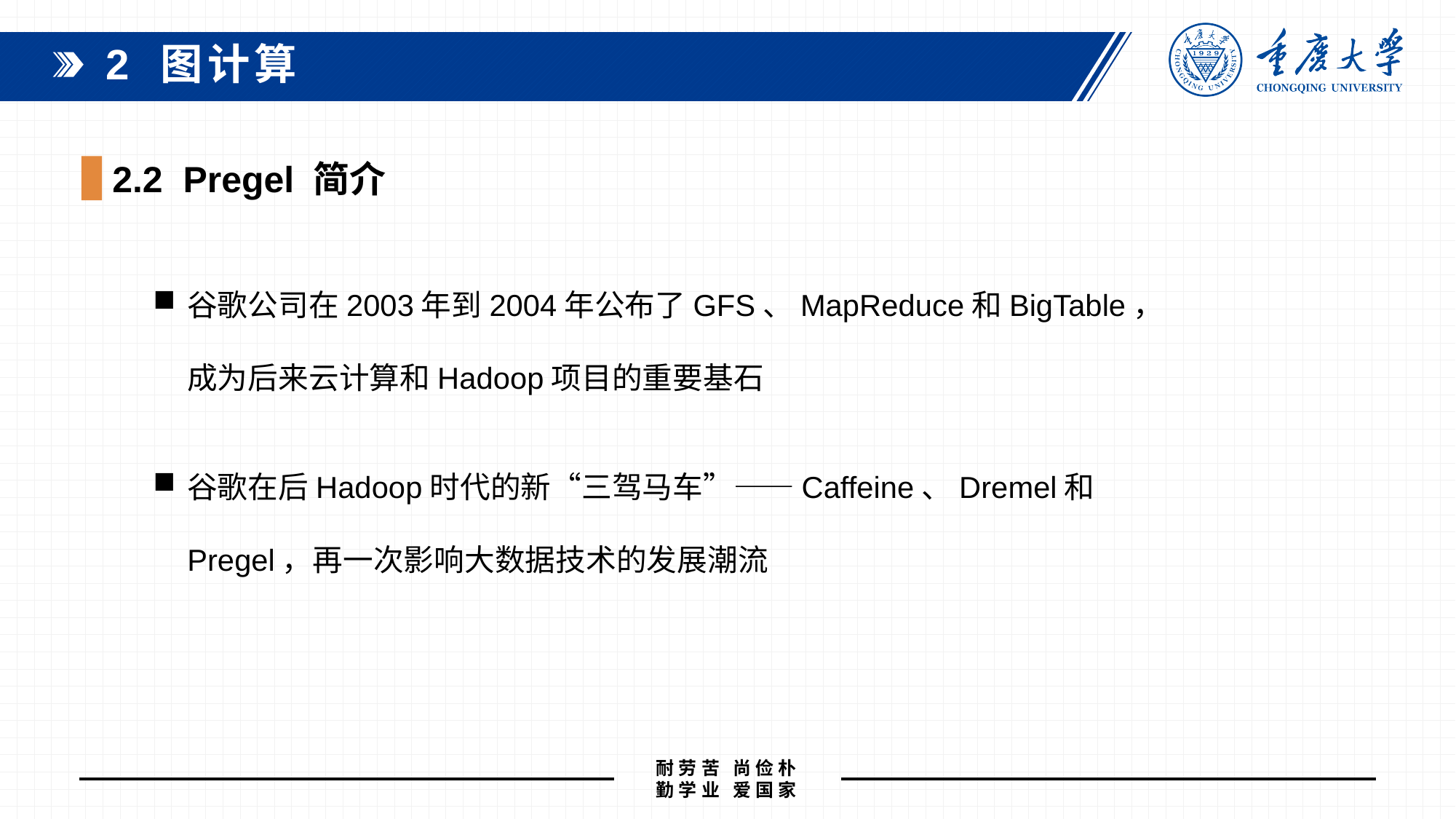

2 图计算

2.2  Pregel 简介
谷歌公司在2003年到2004年公布了GFS、MapReduce和BigTable，成为后来云计算和Hadoop项目的重要基石

谷歌在后Hadoop时代的新“三驾马车”——Caffeine、Dremel和Pregel，再一次影响大数据技术的发展潮流